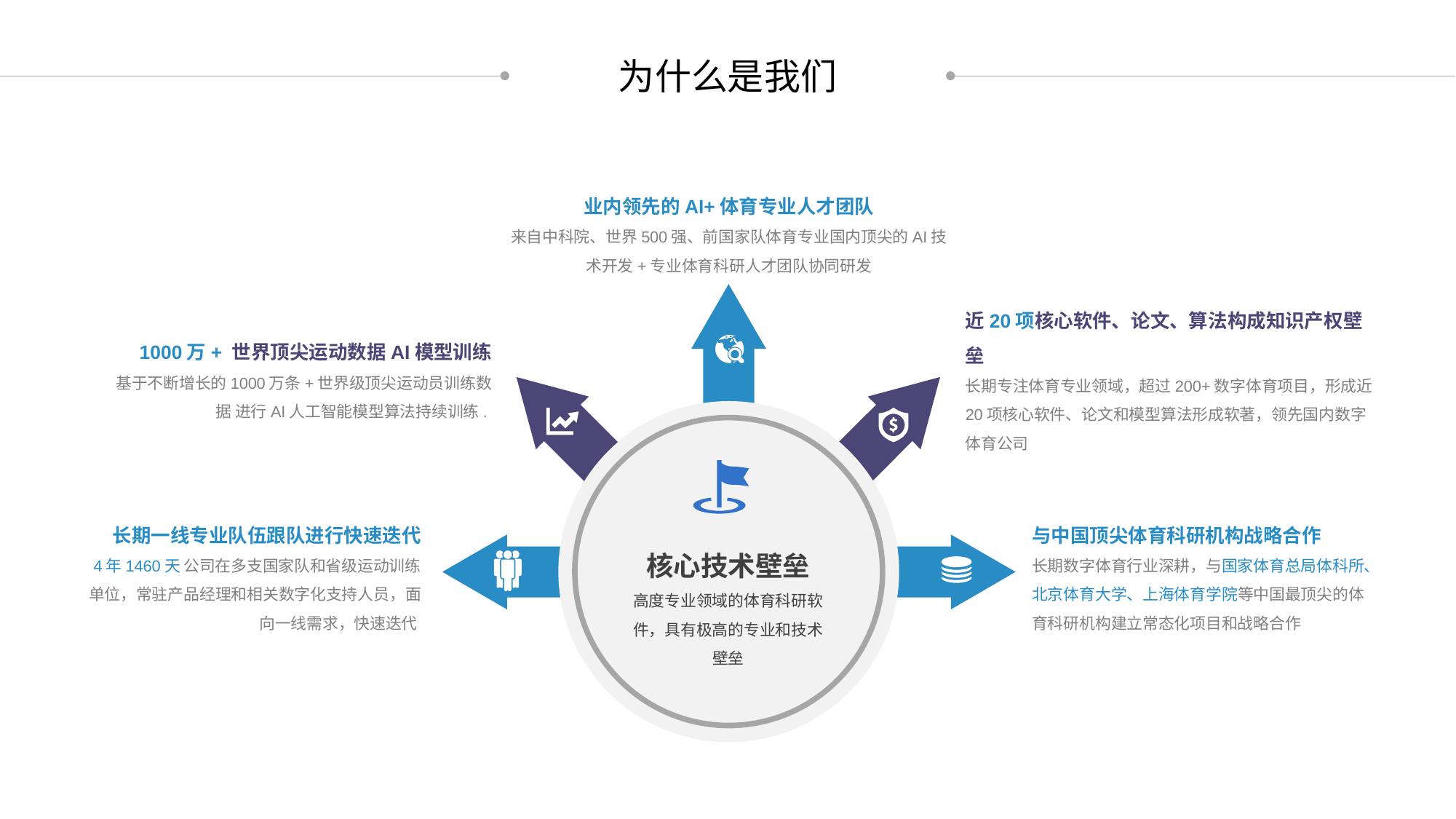

为什么是我们
https://www.ypppt.com/
业内领先的AI+体育专业人才团队
来自中科院、世界500强、前国家队体育专业国内顶尖的AI技术开发+专业体育科研人才团队协同研发

近20项核心软件、论文、算法构成知识产权壁垒
长期专注体育专业领域，超过200+数字体育项目，形成近20项核心软件、论文和模型算法形成软著，领先国内数字体育公司
1000万+ 世界顶尖运动数据AI模型训练
基于不断增长的1000万条+世界级顶尖运动员训练数据 进行AI人工智能模型算法持续训练.

长期一线专业队伍跟队进行快速迭代
4年1460天 公司在多支国家队和省级运动训练单位，常驻产品经理和相关数字化支持人员，面向一线需求，快速迭代
与中国顶尖体育科研机构战略合作
长期数字体育行业深耕，与国家体育总局体科所、北京体育大学、上海体育学院等中国最顶尖的体育科研机构建立常态化项目和战略合作
核心技术壁垒
高度专业领域的体育科研软件，具有极高的专业和技术壁垒